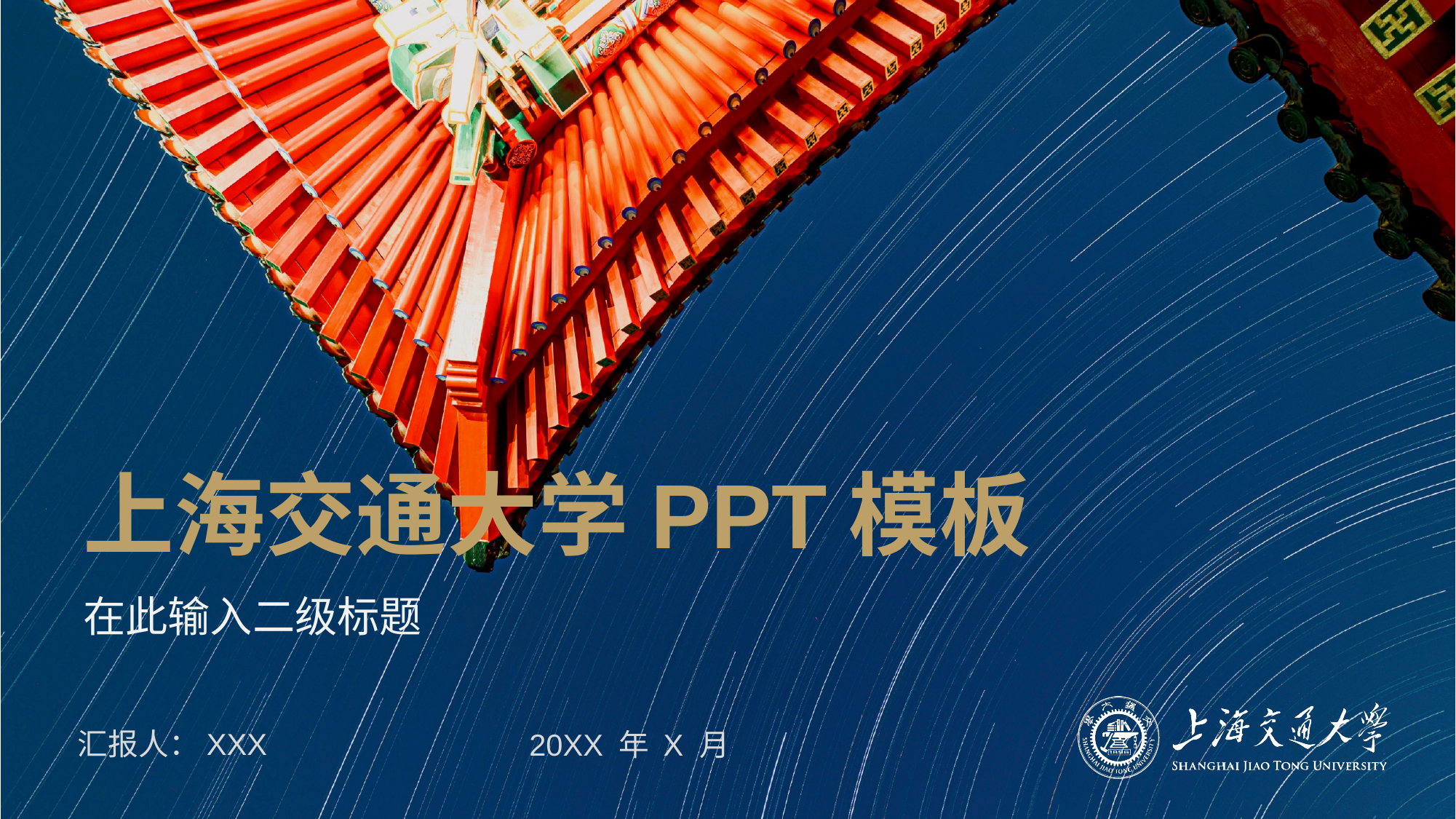

上海交通大学PPT模板
在此输入二级标题
汇报人：XXX
20XX 年 X 月